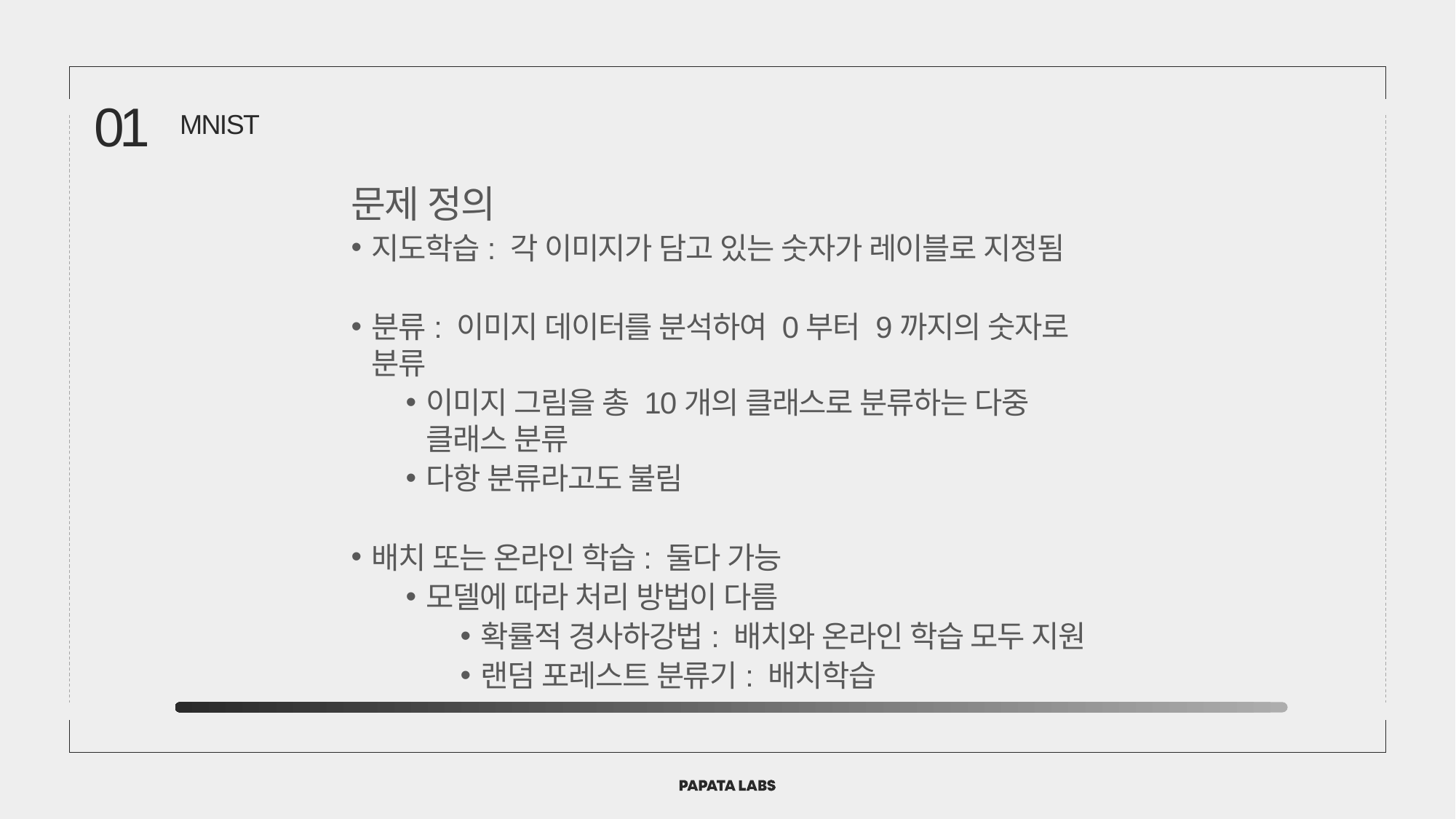

01
MNIST
문제 정의
지도학습: 각 이미지가 담고 있는 숫자가 레이블로 지정됨

분류: 이미지 데이터를 분석하여 0부터 9까지의 숫자로 분류
이미지 그림을 총 10개의 클래스로 분류하는 다중 클래스 분류
다항 분류라고도 불림

배치 또는 온라인 학습: 둘다 가능
모델에 따라 처리 방법이 다름
확률적 경사하강법: 배치와 온라인 학습 모두 지원
랜덤 포레스트 분류기: 배치학습